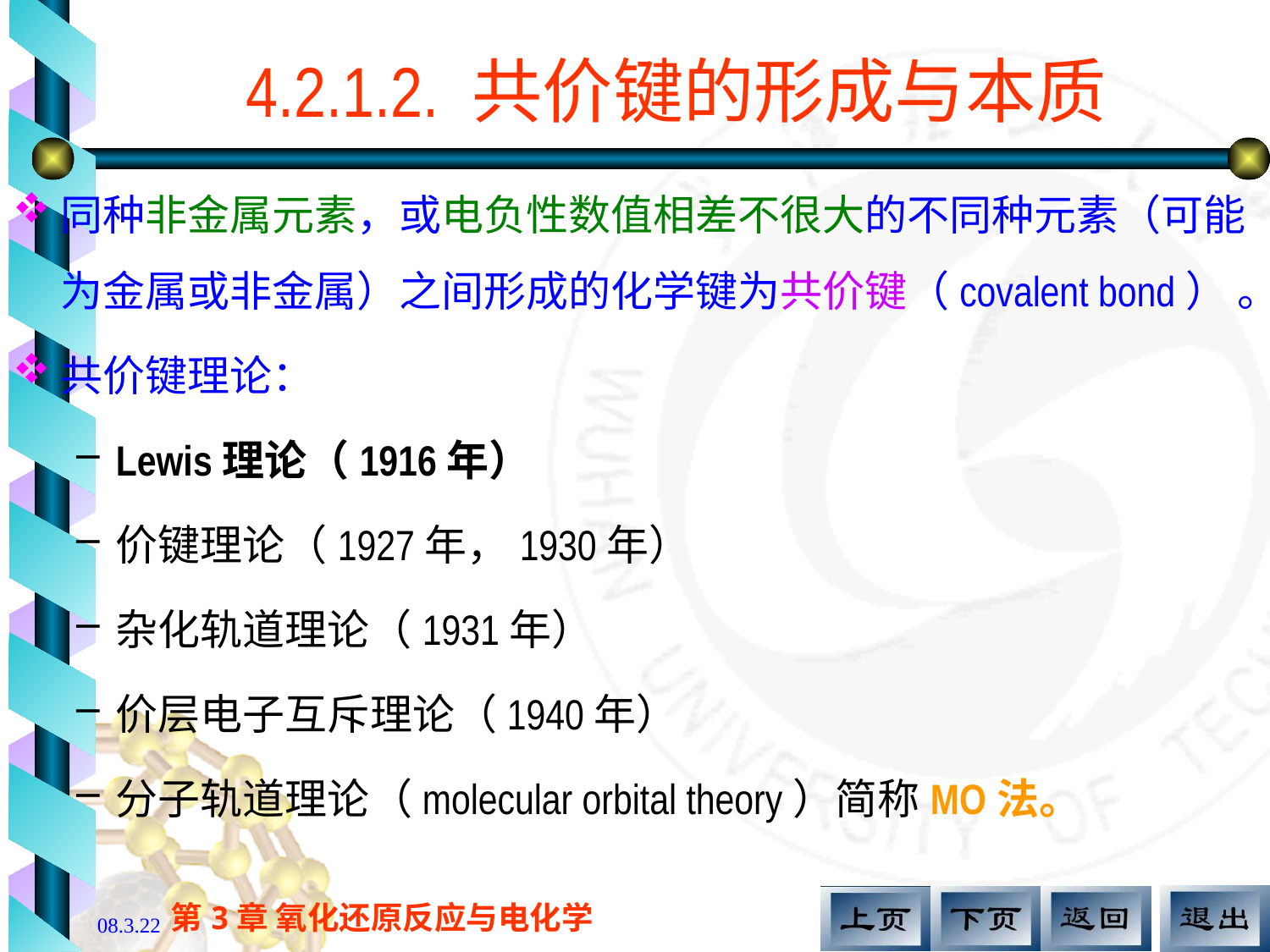

# 4.2.1.2. 共价键的形成与本质
同种非金属元素，或电负性数值相差不很大的不同种元素（可能为金属或非金属）之间形成的化学键为共价键（covalent bond） 。
共价键理论：
Lewis理论（1916年）
价键理论（1927年，1930年）
杂化轨道理论（1931年）
价层电子互斥理论（1940年）
分子轨道理论（molecular orbital theory）简称MO法。